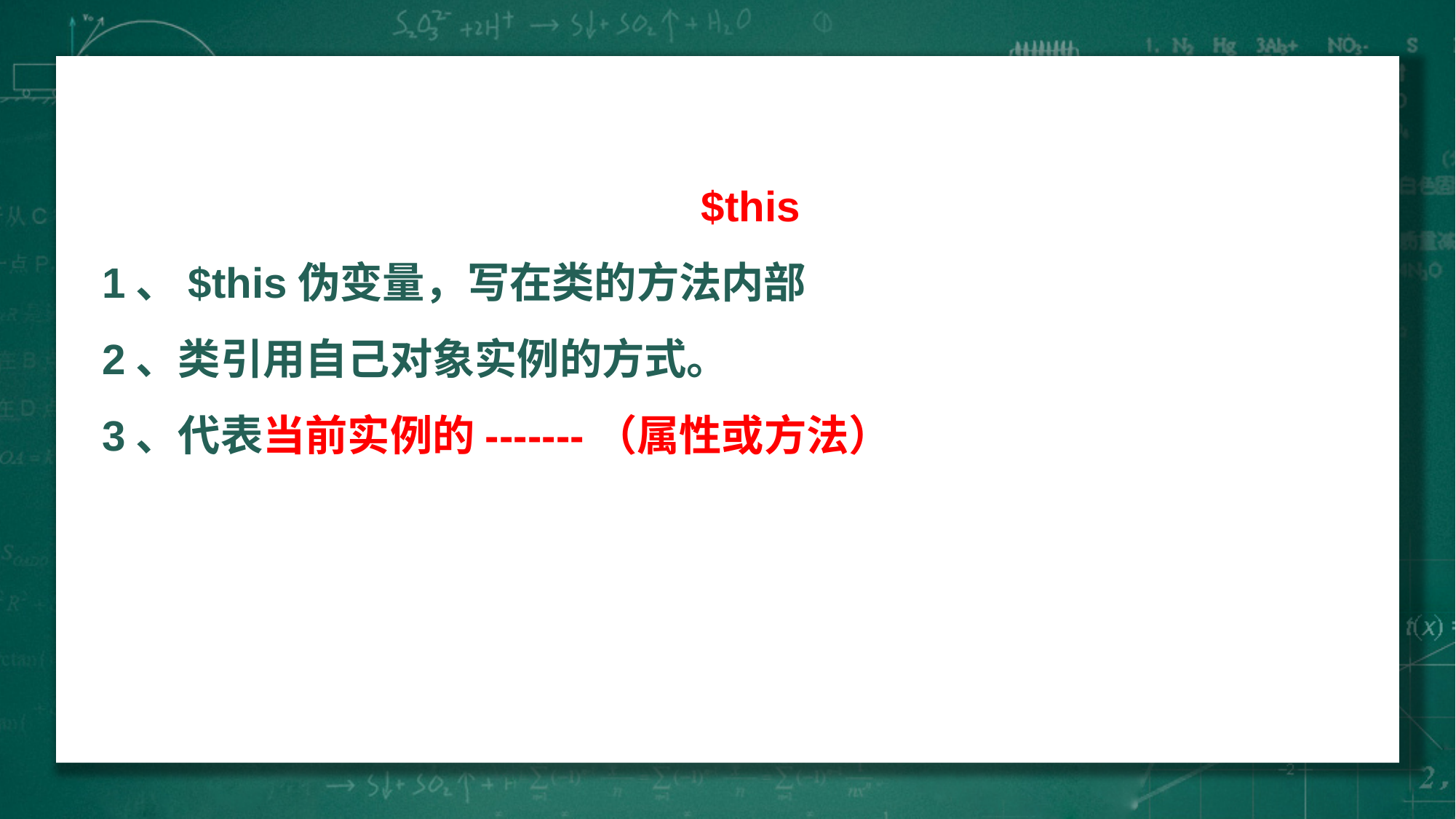

$this
1、$this伪变量，写在类的方法内部
2、类引用自己对象实例的方式。
3、代表当前实例的-------（属性或方法）